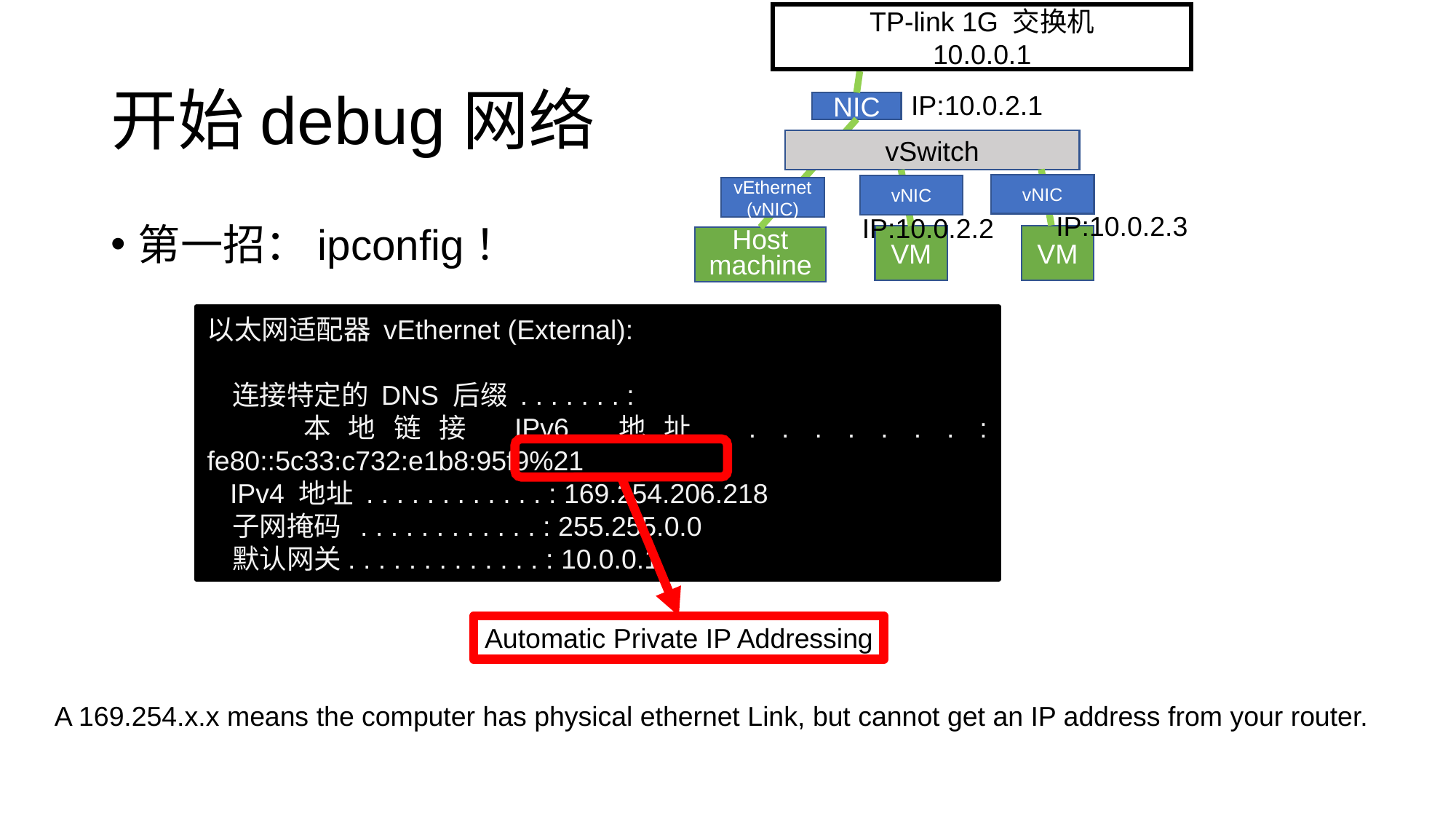

TP-link 1G 交换机
10.0.0.1
NIC
Host machine
# 开始debug网络
IP:10.0.2.1
vSwitch
vEthernet (vNIC)
vNIC
vNIC
VM
VM
IP:10.0.2.3
IP:10.0.2.2
第一招：ipconfig！
以太网适配器 vEthernet (External):

   连接特定的 DNS 后缀 . . . . . . . :
   本地链接 IPv6 地址. . . . . . . . : fe80::5c33:c732:e1b8:95f9%21
   IPv4 地址 . . . . . . . . . . . . : 169.254.206.218
   子网掩码  . . . . . . . . . . . . : 255.255.0.0
   默认网关. . . . . . . . . . . . . : 10.0.0.1

Automatic Private IP Addressing
A 169.254.x.x means the computer has physical ethernet Link, but cannot get an IP address from your router.